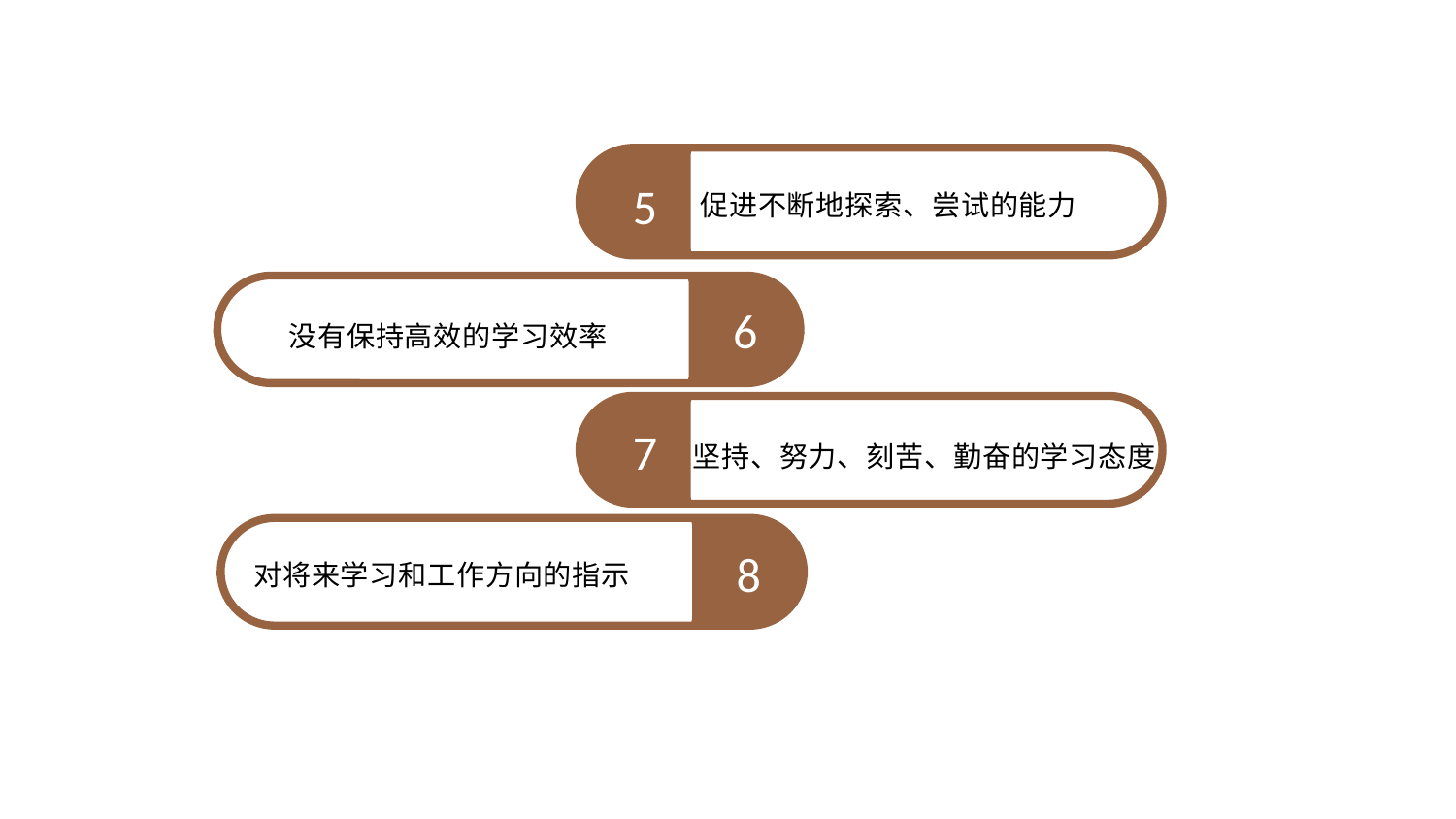

5
促进不断地探索、尝试的能力

6
没有保持高效的学习效率

7
坚持、努力、刻苦、勤奋的学习态度

8
对将来学习和工作方向的指示